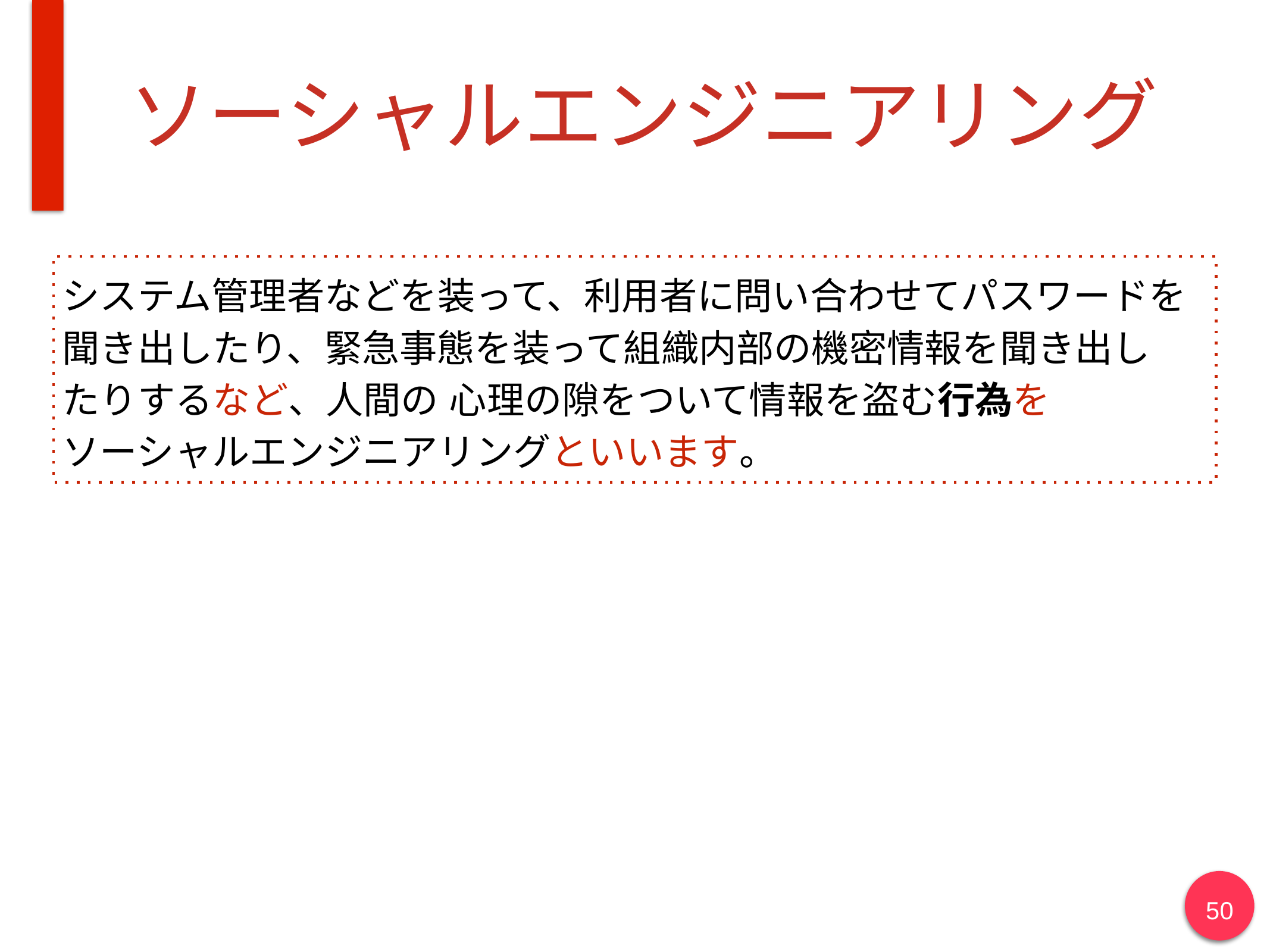

# ソーシャルエンジニアリング
システム管理者などを装って、利用者に問い合わせてパスワードを聞き出したり、緊急事態を装って組織内部の機密情報を聞き出し
たりするなど、人間の 心理の隙をついて情報を盗む行為を
ソーシャルエンジニアリングといいます。

50